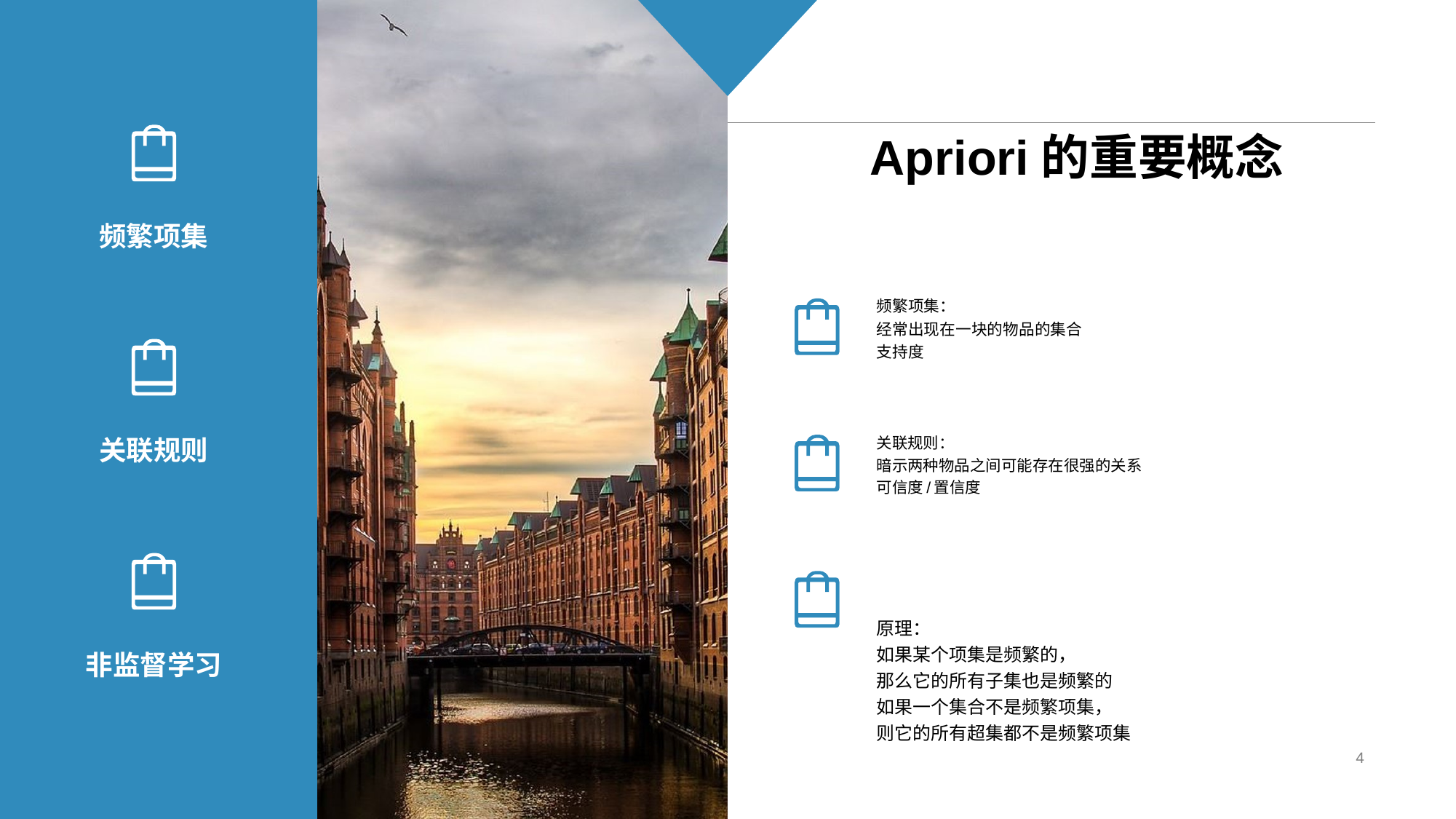

#
Apriori的重要概念

频繁项集
频繁项集：
经常出现在一块的物品的集合
支持度

关联规则
关联规则：
暗示两种物品之间可能存在很强的关系
可信度/置信度

原理：
如果某个项集是频繁的，
那么它的所有子集也是频繁的
如果一个集合不是频繁项集，
则它的所有超集都不是频繁项集

非监督学习
www.islide.cc
4